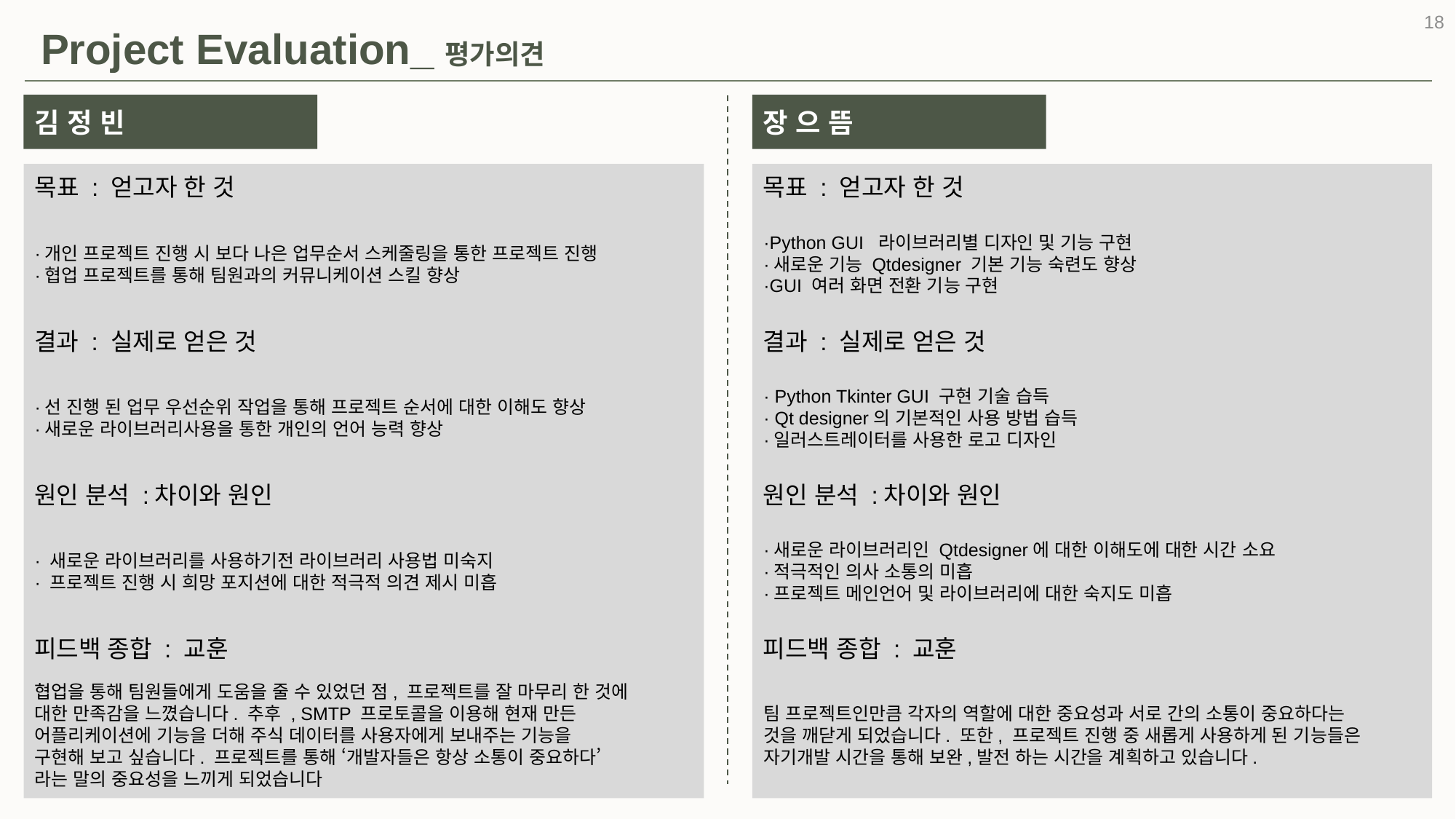

18
Project Evaluation_평가의견
김 정 빈
장 으 뜸
목표 : 얻고자 한 것
목표 : 얻고자 한 것

·개인 프로젝트 진행 시 보다 나은 업무순서 스케줄링을 통한 프로젝트 진행
·협업 프로젝트를 통해 팀원과의 커뮤니케이션 스킬 향상
·Python GUI  라이브러리별 디자인 및 기능 구현
·새로운 기능 Qtdesigner 기본 기능 숙련도 향상
·GUI 여러 화면 전환 기능 구현
결과 : 실제로 얻은 것
결과 : 실제로 얻은 것
·선 진행 된 업무 우선순위 작업을 통해 프로젝트 순서에 대한 이해도 향상
·새로운 라이브러리사용을 통한 개인의 언어 능력 향상
· Python Tkinter GUI 구현 기술 습득
· Qt designer의 기본적인 사용 방법 습득
·일러스트레이터를 사용한 로고 디자인
원인 분석 :차이와 원인
원인 분석 :차이와 원인
· 새로운 라이브러리를 사용하기전 라이브러리 사용법 미숙지
· 프로젝트 진행 시 희망 포지션에 대한 적극적 의견 제시 미흡
·새로운 라이브러리인 Qtdesigner에 대한 이해도에 대한 시간 소요
·적극적인 의사 소통의 미흡
·프로젝트 메인언어 및 라이브러리에 대한 숙지도 미흡
피드백 종합 : 교훈
피드백 종합 : 교훈
협업을 통해 팀원들에게 도움을 줄 수 있었던 점, 프로젝트를 잘 마무리 한 것에
대한 만족감을 느꼈습니다. 추후 , SMTP 프로토콜을 이용해 현재 만든
어플리케이션에 기능을 더해 주식 데이터를 사용자에게 보내주는 기능을
구현해 보고 싶습니다. 프로젝트를 통해 ‘개발자들은 항상 소통이 중요하다’
라는 말의 중요성을 느끼게 되었습니다
팀 프로젝트인만큼 각자의 역할에 대한 중요성과 서로 간의 소통이 중요하다는
것을 깨닫게 되었습니다. 또한, 프로젝트 진행 중 새롭게 사용하게 된 기능들은
자기개발 시간을 통해 보완,발전 하는 시간을 계획하고 있습니다.